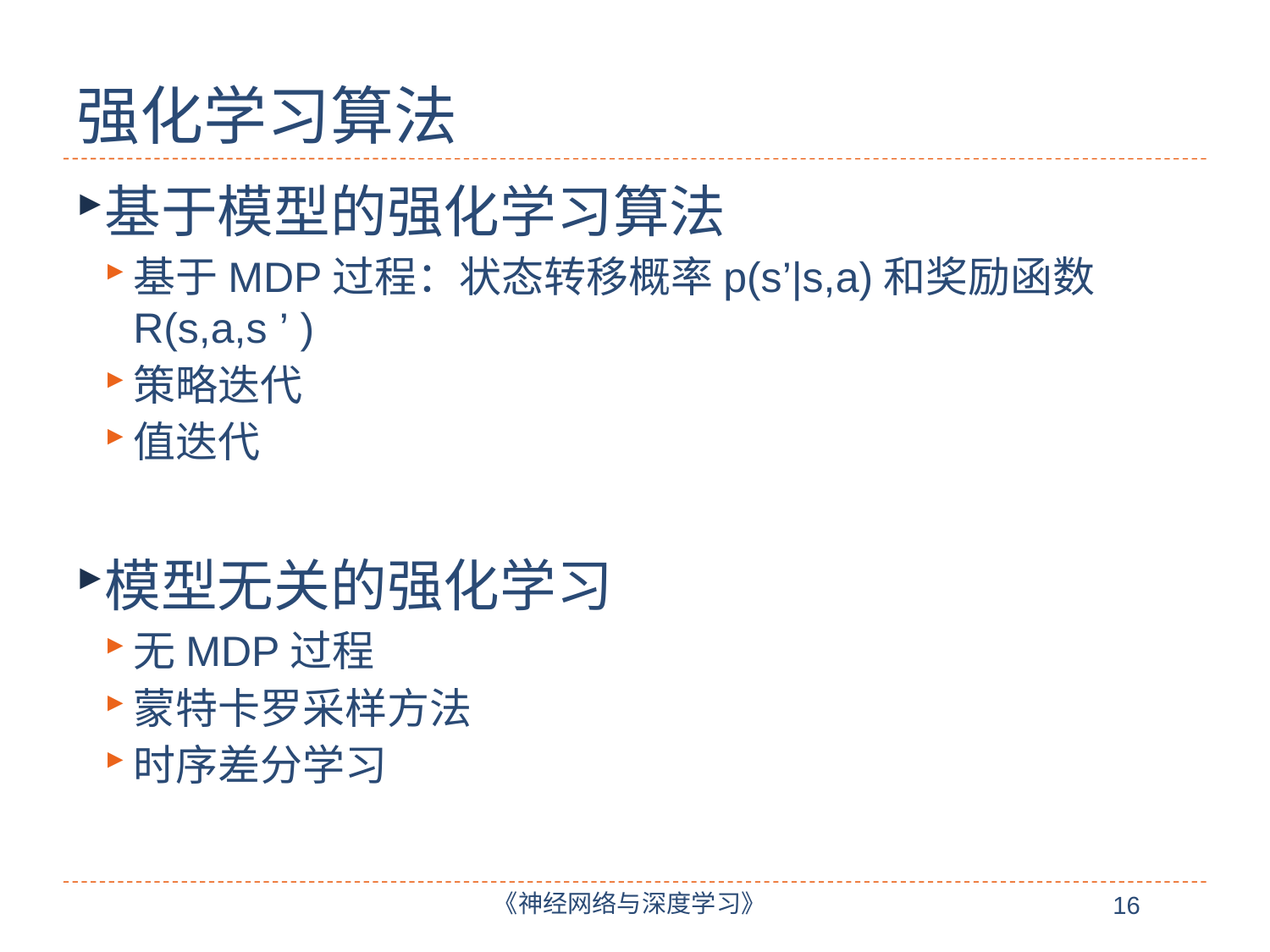

# 强化学习算法
基于模型的强化学习算法
基于MDP过程：状态转移概率p(s’|s,a)和奖励函数R(s,a,s ’ )
策略迭代
值迭代

模型无关的强化学习
无MDP过程
蒙特卡罗采样方法
时序差分学习